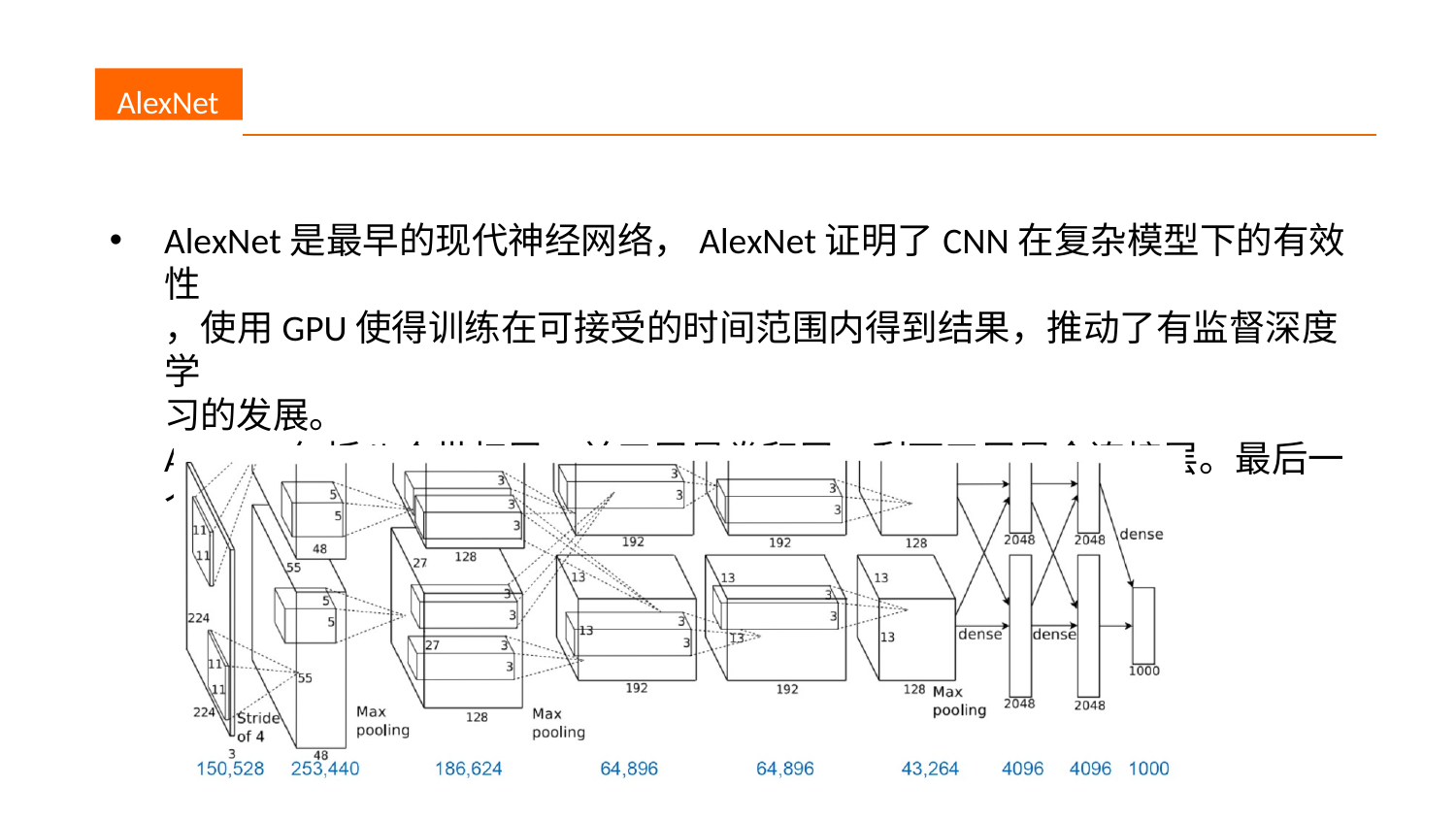

AlexNet

AlexNet是最早的现代神经网络，AlexNet证明了CNN在复杂模型下的有效性
，使用GPU使得训练在可接受的时间范围内得到结果，推动了有监督深度学
习的发展。
AlexNet包括八个带权层；前五层是卷积层，剩下三层是全连接层。最后一个全连接层输出到一个1000维的softmax层，覆盖1000类标签。